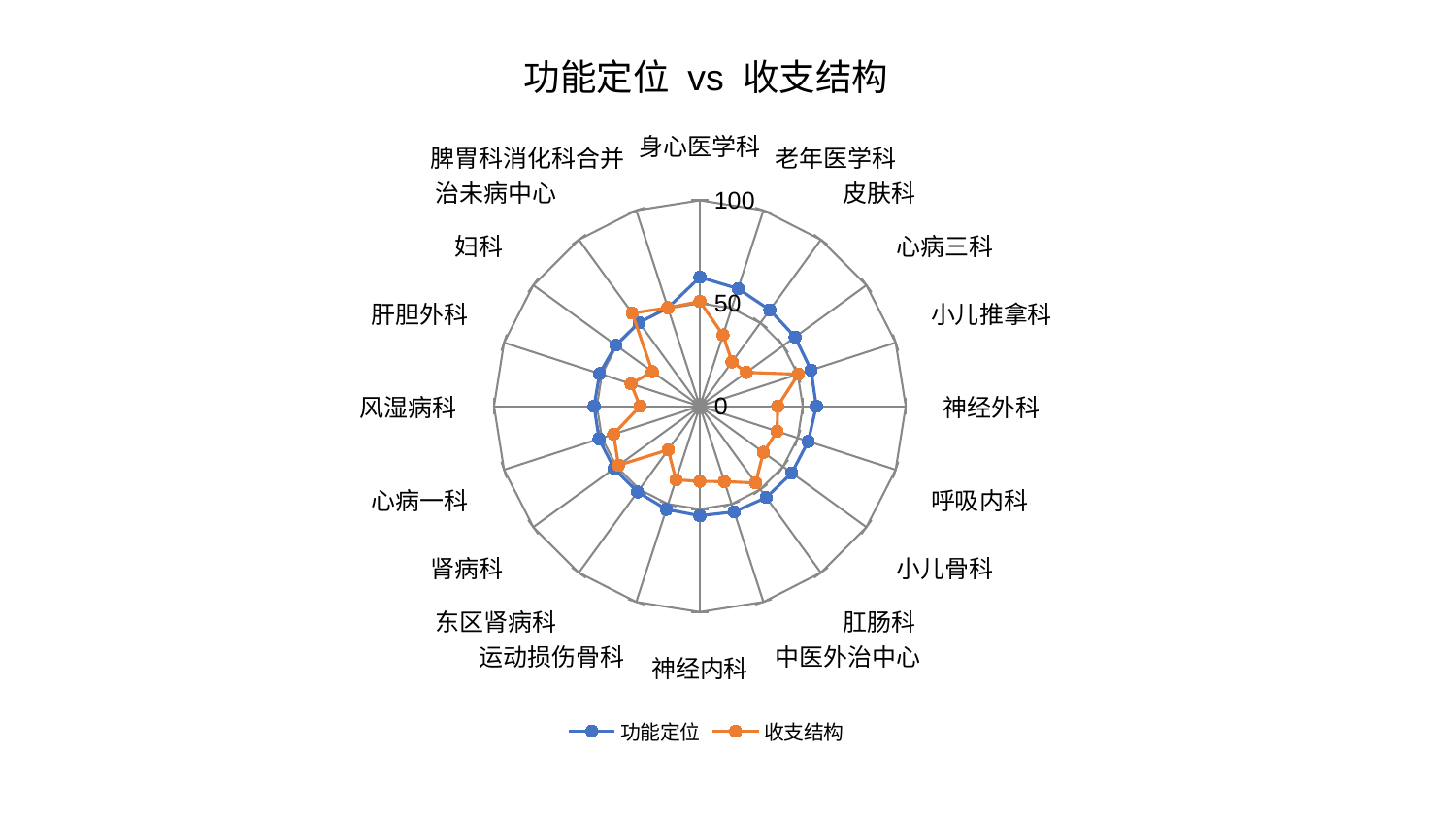

### Chart: 功能定位 vs 收支结构

| Category | 功能定位 | 收支结构 |
|---|---|---|
| 身心医学科 | 62.651969930880355 | 50.88027047713301 |
| 老年医学科 | 60.05907478876938 | 36.39491564782057 |
| 皮肤科 | 57.80427016089645 | 26.634745927566982 |
| 心病三科 | 57.19417112395356 | 27.97125065474382 |
| 小儿推拿科 | 56.812692372091 | 50.306280232079715 |
| 神经外科 | 56.560295226599244 | 37.80421175055252 |
| 呼吸内科 | 55.3535738374167 | 39.484387373993144 |
| 小儿骨科 | 55.203399511167724 | 38.19008249028287 |
| 肛肠科 | 54.847352808612634 | 46.10653505729812 |
| 中医外治中心 | 53.974262819533685 | 38.5378156163317 |
| 神经内科 | 53.252453690688746 | 36.49833890744135 |
| 运动损伤骨科 | 52.71415411717456 | 37.611823878180495 |
| 东区肾病科 | 51.5202468386945 | 26.232691760226086 |
| 肾病科 | 51.49985352128741 | 48.85781462098681 |
| 心病一科 | 51.49938241268815 | 44.047589633216084 |
| 风湿病科 | 51.37452301038964 | 29.037849128395685 |
| 肝胆外科 | 51.20032771090304 | 35.15838061976783 |
| 妇科 | 50.45560390410994 | 28.521171524764807 |
| 治未病中心 | 50.270564620785976 | 55.897779422189586 |
| 脾胃科消化科合并 | 50.270042261919414 | 50.27853666411523 |
104